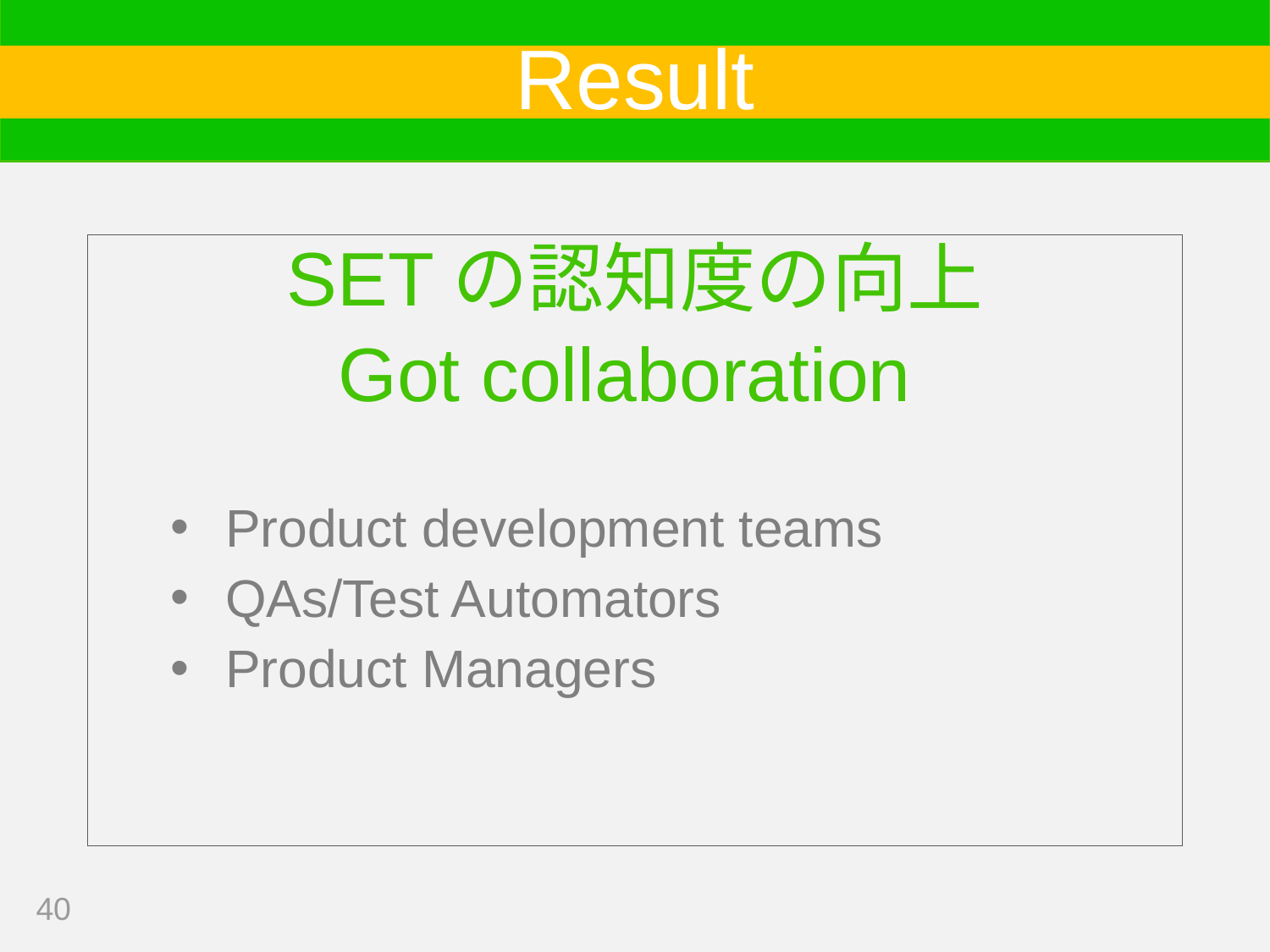

# Result
SETの認知度の向上
Got collaboration

Product development teams
QAs/Test Automators
Product Managers
40